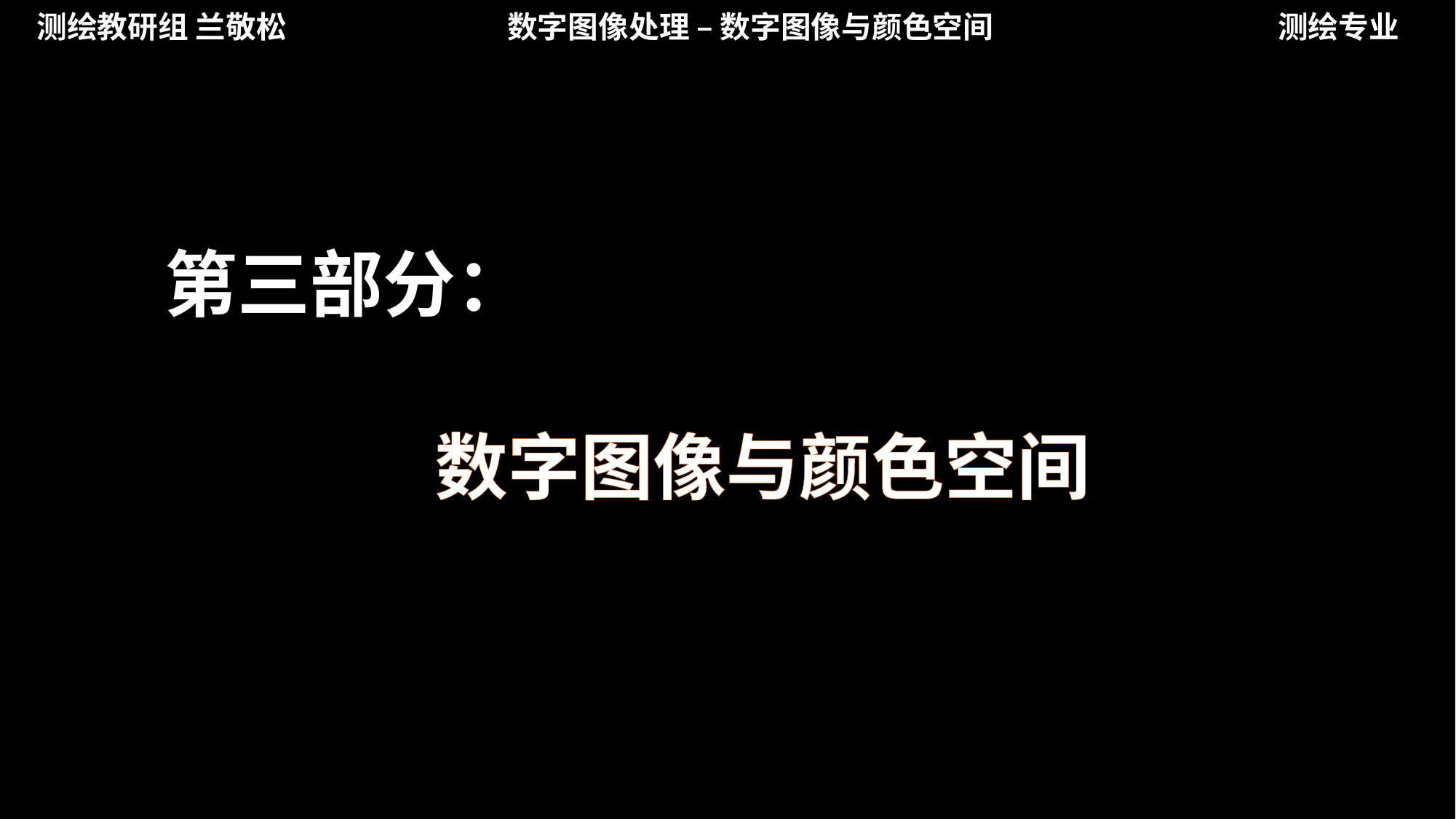

测绘教研组 兰敬松
数字图像处理 – 数字图像与颜色空间
测绘专业
第三部分：
数字图像与颜色空间